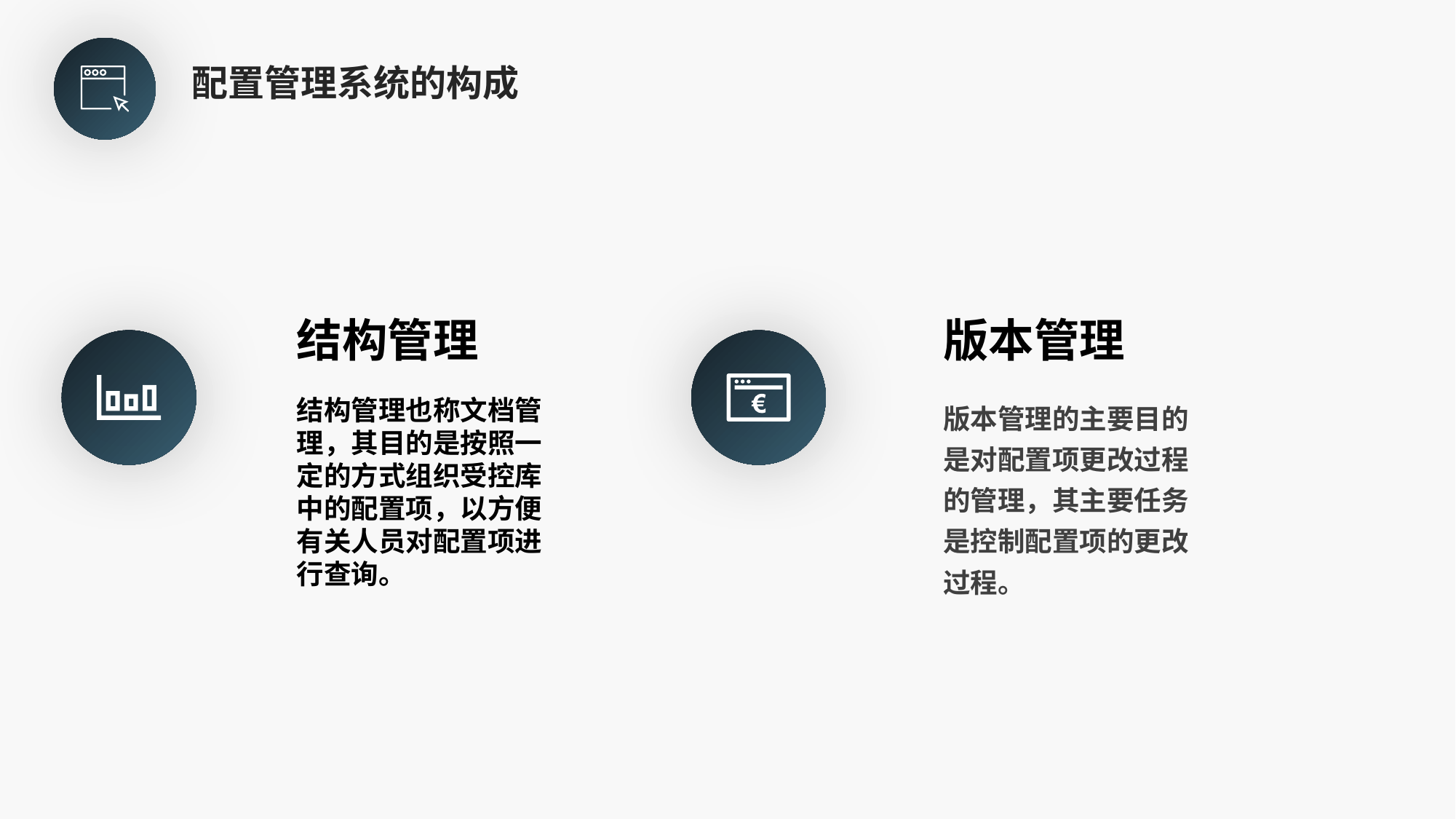

配置管理系统的构成

版本管理
版本管理的主要目的是对配置项更改过程的管理，其主要任务是控制配置项的更改过程。
    结构管理

结构管理也称文档管
理，其目的是按照一
定的方式组织受控库
中的配置项，以方便
有关人员对配置项进
行查询。